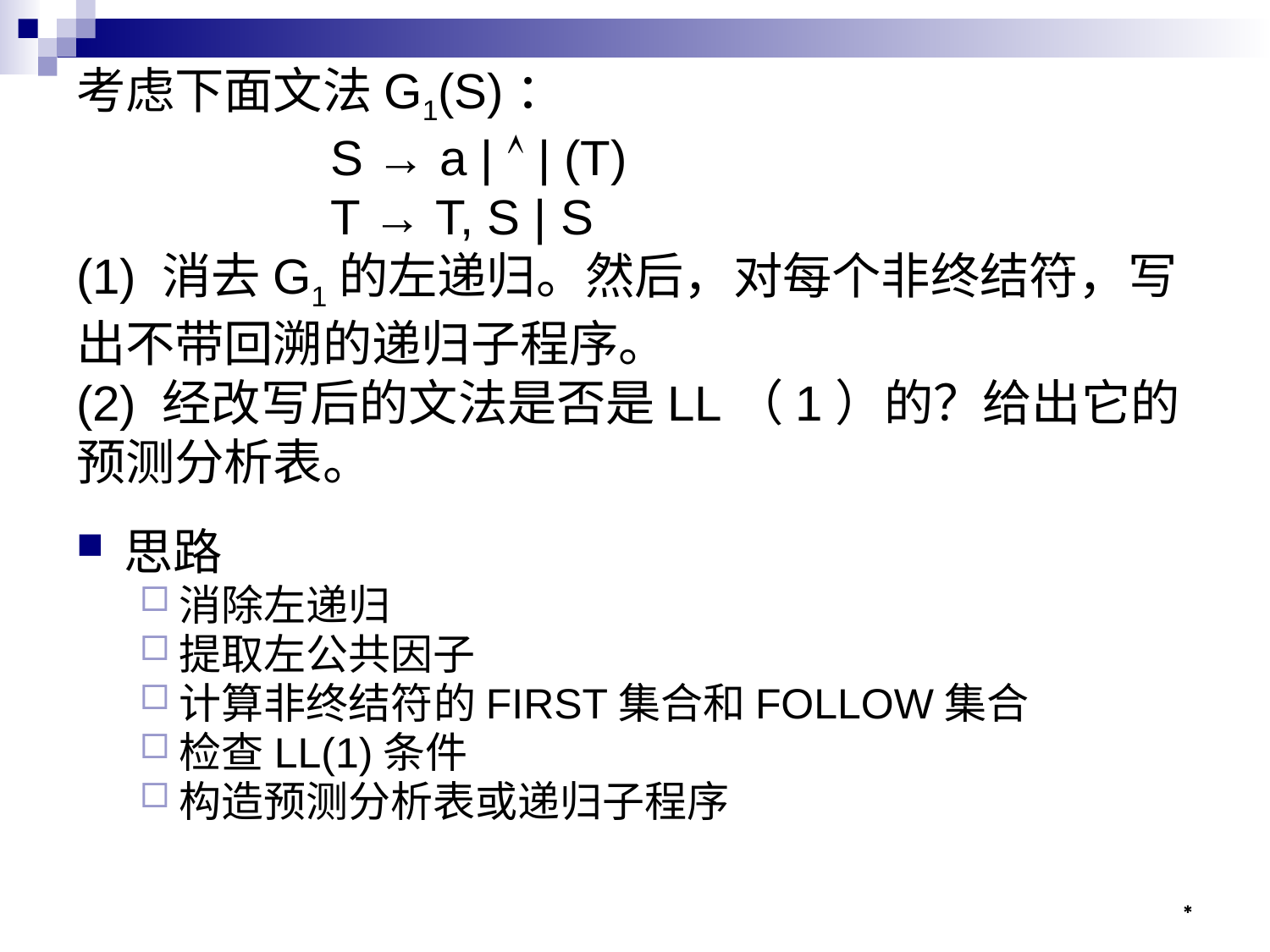

# 考虑下面文法G1(S)： S → a | ∧ | (T) T → T, S | S (1) 消去G1的左递归。然后，对每个非终结符，写出不带回溯的递归子程序。 (2) 经改写后的文法是否是LL（1）的？给出它的预测分析表。
思路
消除左递归
提取左公共因子
计算非终结符的FIRST集合和FOLLOW集合
检查LL(1)条件
构造预测分析表或递归子程序
*